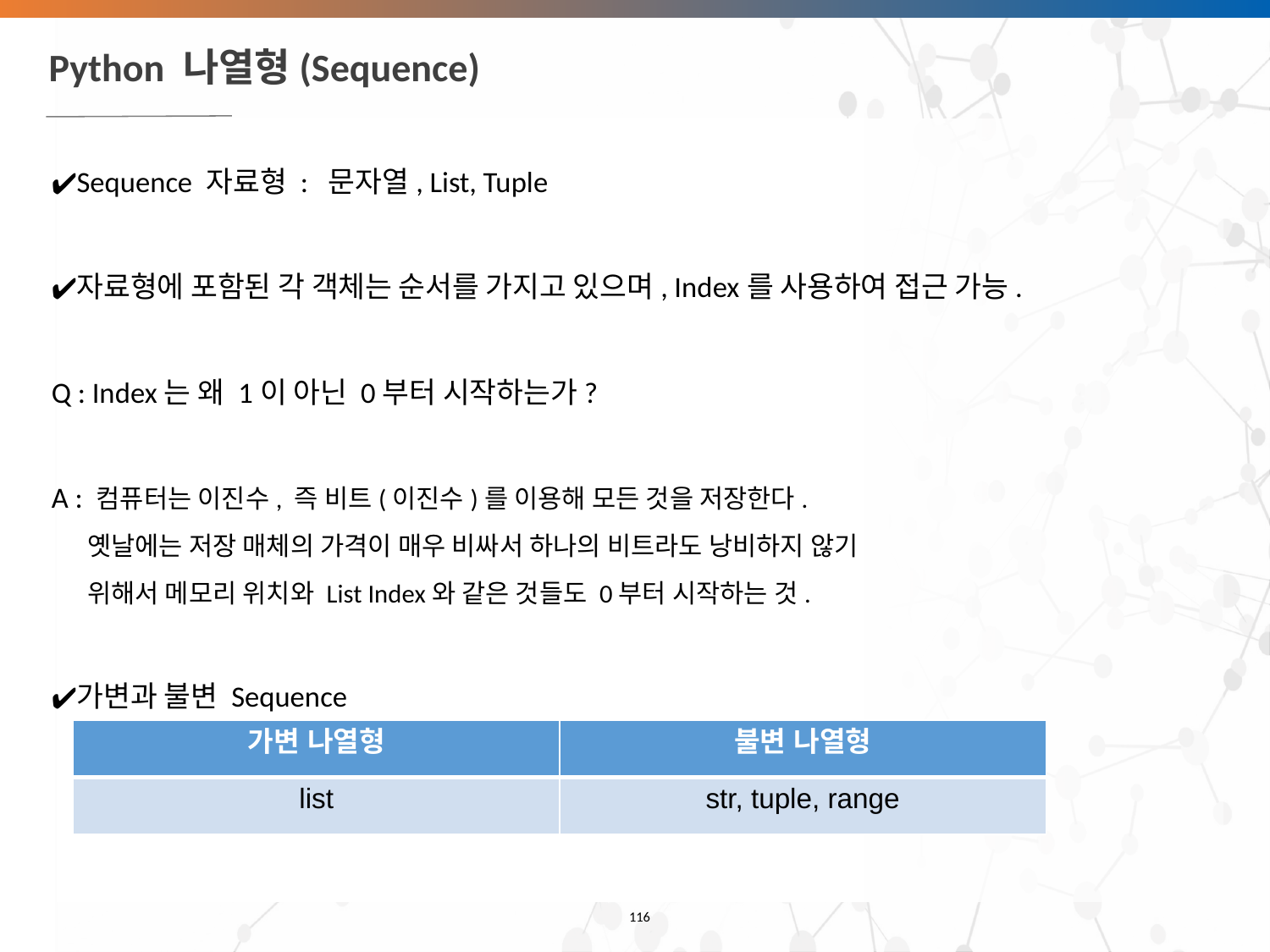

# Python 나열형(Sequence)
Sequence 자료형 :  문자열, List, Tuple

자료형에 포함된 각 객체는 순서를 가지고 있으며, Index를 사용하여 접근 가능.

Q : Index는 왜 1이 아닌 0부터 시작하는가?

A : 컴퓨터는 이진수, 즉 비트(이진수)를 이용해 모든 것을 저장한다.
     옛날에는 저장 매체의 가격이 매우 비싸서 하나의 비트라도 낭비하지 않기
     위해서 메모리 위치와 List Index와 같은 것들도 0부터 시작하는 것.

가변과 불변 Sequence
| 가변 나열형 | 불변 나열형 |
| --- | --- |
| list | str, tuple, range |
116